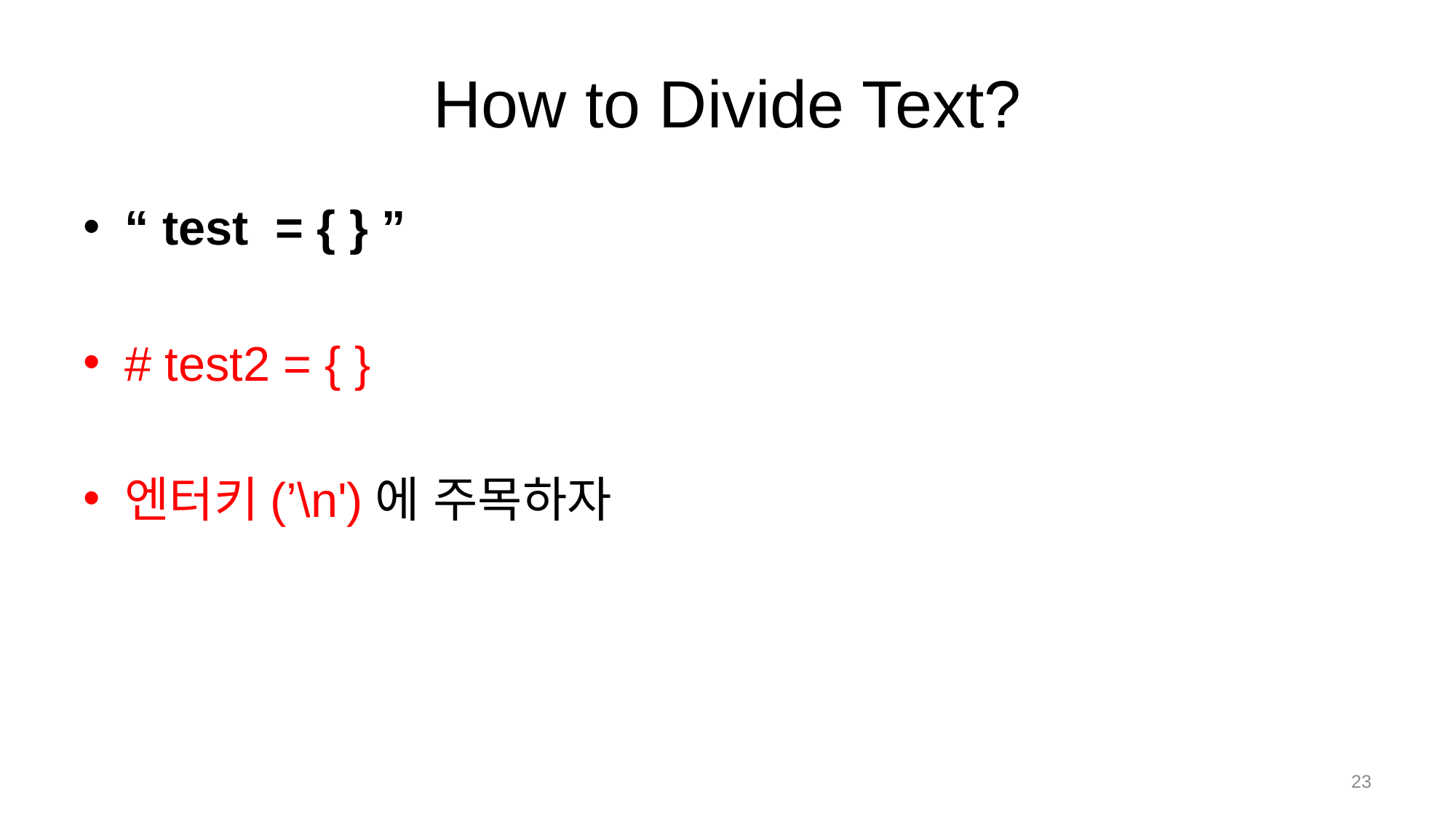

# How to Divide Text?
“ test  = { } ”

# test2 = { }

엔터키(’\n')에 주목하자
23